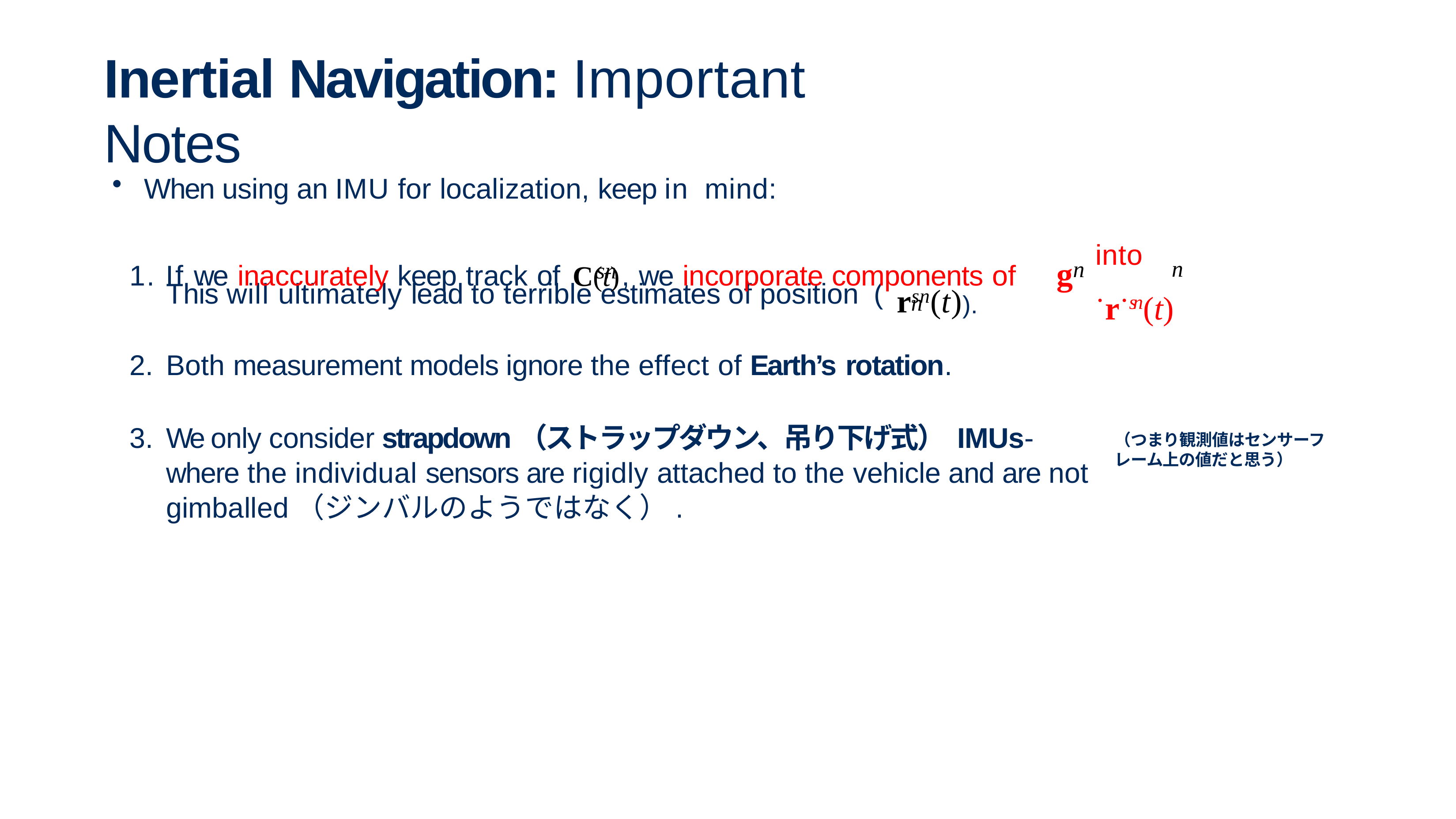

# Inertial Navigation: Important Notes
When using an IMU for localization, keep in mind:
into	·r·sn(t)
1. If we inaccurately keep track of C	(t), we incorporate components of	g
n
n
sn
rsn(t)).
This will ultimately lead to terrible estimates of position (
n
Both measurement models ignore the effect of Earth’s rotation.

We only consider strapdown（ストラップダウン、吊り下げ式） IMUs- where the individual sensors are rigidly attached to the vehicle and are not gimballed（ジンバルのようではなく）.
（つまり観測値はセンサーフレーム上の値だと思う）